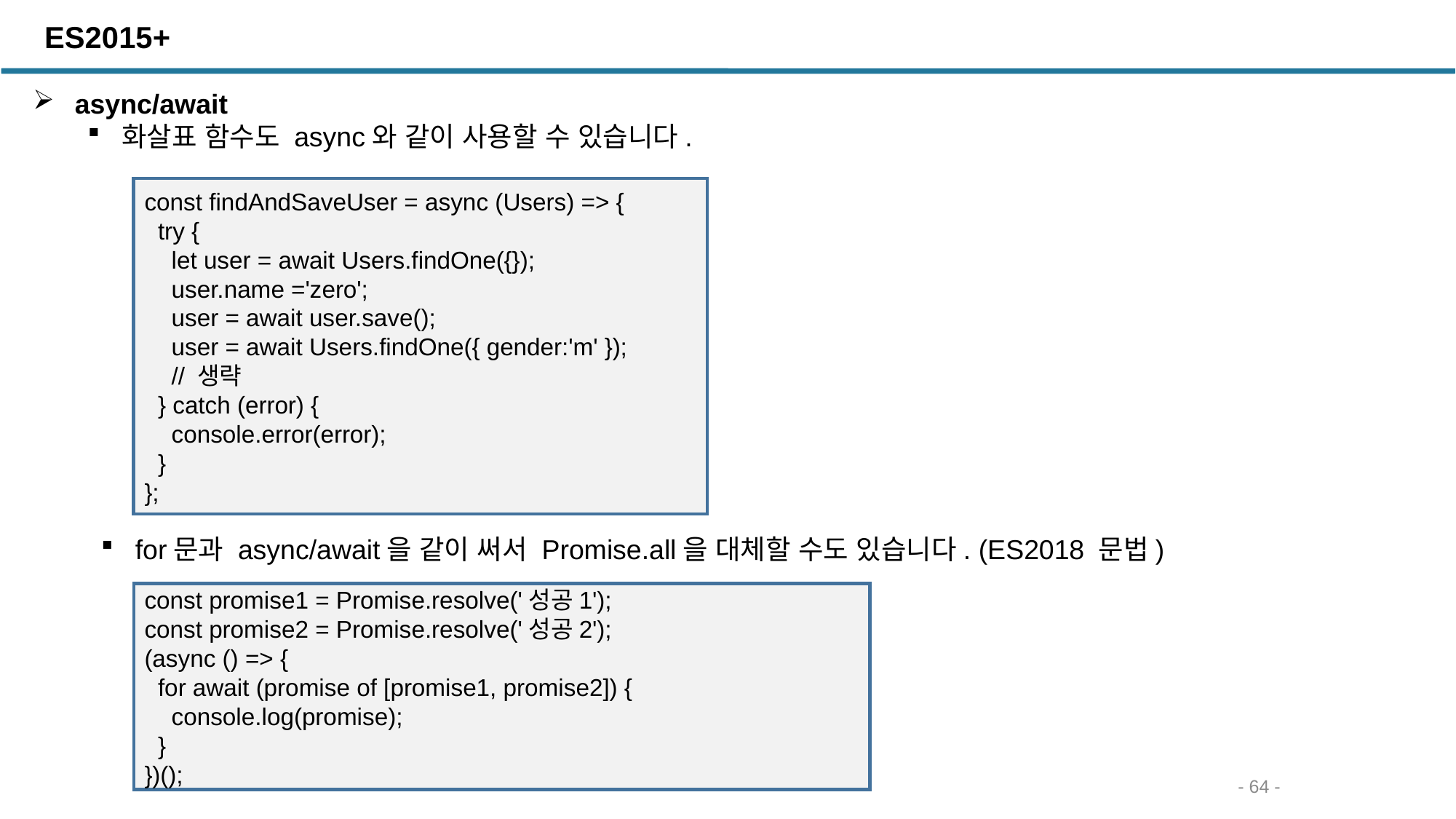

ES2015+
 async/await
화살표 함수도 async와 같이 사용할 수 있습니다.
const findAndSaveUser = async (Users) => {
  try {
    let user = await Users.findOne({});
    user.name ='zero';
    user = await user.save();
    user = await Users.findOne({ gender:'m' });
    // 생략
  } catch (error) {
    console.error(error);
  }
};
for문과 async/await을 같이 써서 Promise.all을 대체할 수도 있습니다. (ES2018 문법)
const promise1 = Promise.resolve('성공1');
const promise2 = Promise.resolve('성공2');
(async () => {
  for await (promise of [promise1, promise2]) {
    console.log(promise);
  }
})();
- 64 -